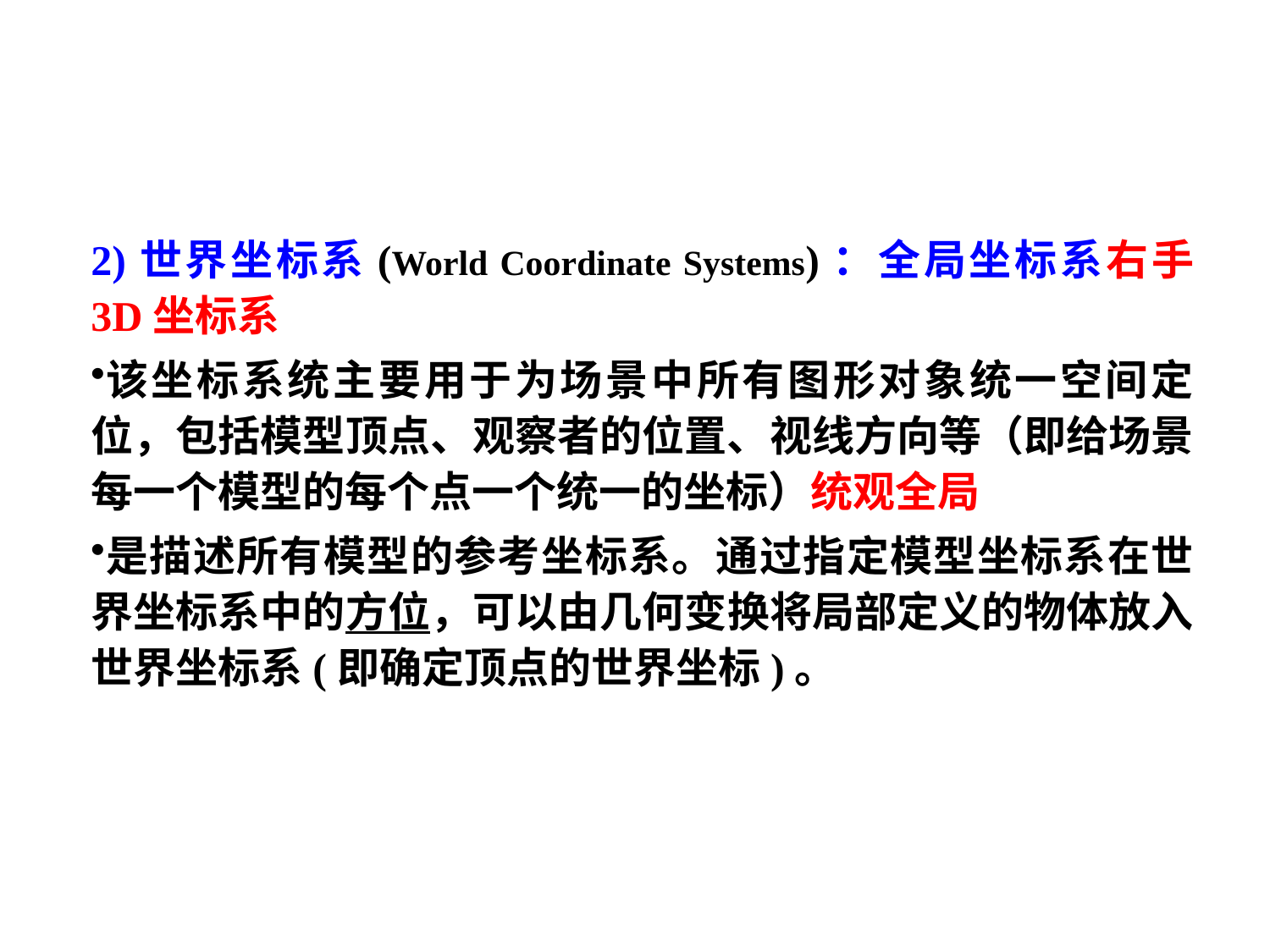

#
2)世界坐标系(World Coordinate Systems)：全局坐标系右手 3D坐标系
该坐标系统主要用于为场景中所有图形对象统一空间定位，包括模型顶点、观察者的位置、视线方向等（即给场景每一个模型的每个点一个统一的坐标）统观全局
是描述所有模型的参考坐标系。通过指定模型坐标系在世界坐标系中的方位，可以由几何变换将局部定义的物体放入世界坐标系(即确定顶点的世界坐标)。